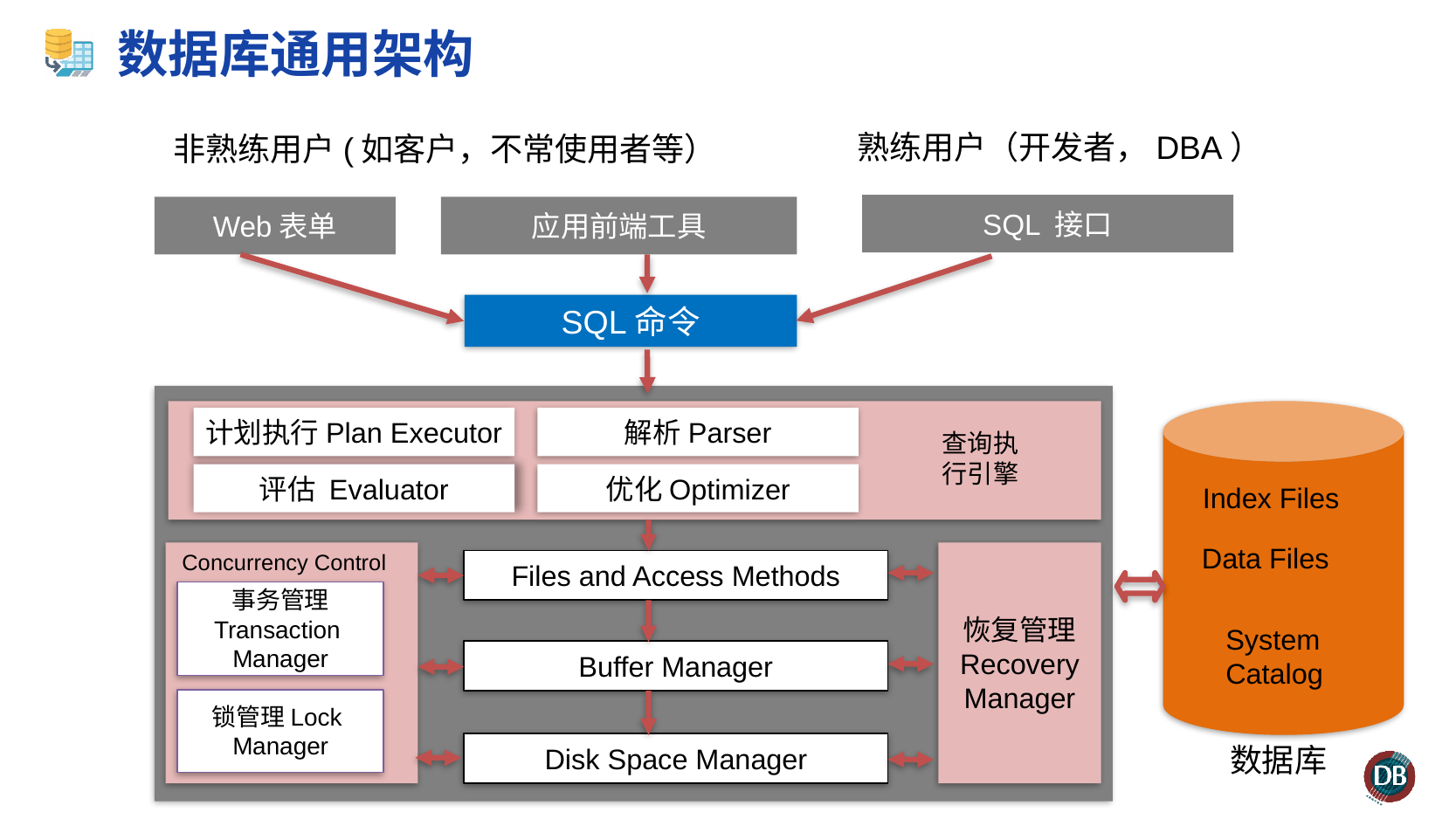

# 数据库通用架构
熟练用户（开发者，DBA）
非熟练用户(如客户，不常使用者等）
SQL 接口
Web表单
应用前端工具

SQL命令

计划执行Plan Executor
解析Parser
查询执行引擎
评估 Evaluator
优化Optimizer
Index Files

Data Files
Concurrency Control

恢复管理
Recovery
Manager
Files and Access Methods

事务管理
Transaction
Manager

System
Catalog
Buffer Manager

锁管理Lock
Manager

Disk Space Manager
数据库